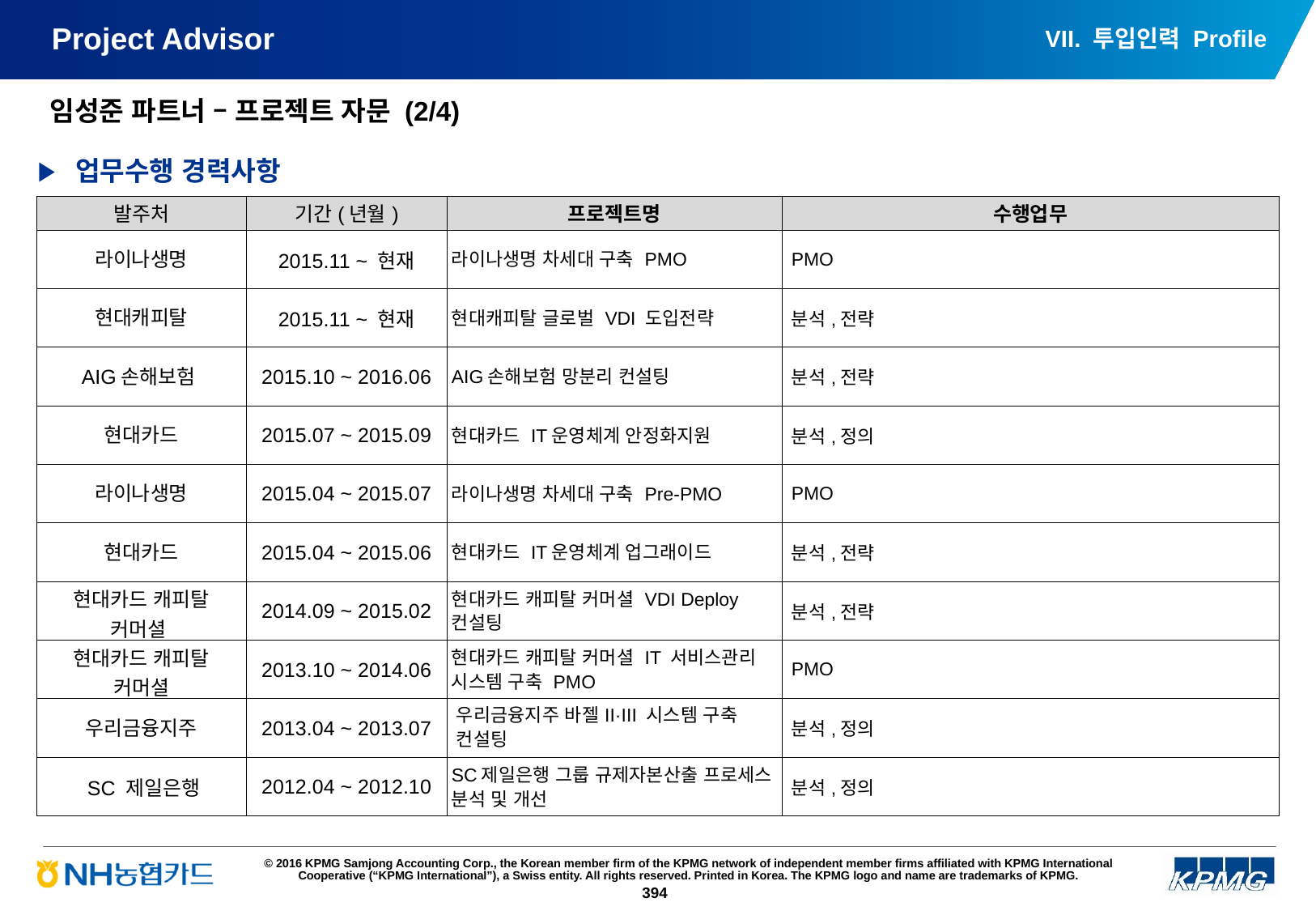

VII. 투입인력 Profile
# Project Advisor
임성준 파트너 – 프로젝트 자문 (2/4)
업무수행 경력사항
| 발주처 | 기간(년월) | 프로젝트명 | 수행업무 |
| --- | --- | --- | --- |
| 라이나생명 | 2015.11 ~ 현재 | 라이나생명 차세대 구축 PMO | PMO |
| 현대캐피탈 | 2015.11 ~ 현재 | 현대캐피탈 글로벌 VDI 도입전략 | 분석,전략 |
| AIG손해보험 | 2015.10 ~ 2016.06 | AIG손해보험 망분리 컨설팅 | 분석,전략 |
| 현대카드 | 2015.07 ~ 2015.09 | 현대카드 IT운영체계 안정화지원 | 분석,정의 |
| 라이나생명 | 2015.04 ~ 2015.07 | 라이나생명 차세대 구축 Pre-PMO | PMO |
| 현대카드 | 2015.04 ~ 2015.06 | 현대카드 IT운영체계 업그래이드 | 분석,전략 |
| 현대카드 캐피탈 커머셜 | 2014.09 ~ 2015.02 | 현대카드 캐피탈 커머셜 VDI Deploy 컨설팅 | 분석,전략 |
| 현대카드 캐피탈 커머셜 | 2013.10 ~ 2014.06 | 현대카드 캐피탈 커머셜 IT 서비스관리 시스템 구축 PMO | PMO |
| 우리금융지주 | 2013.04 ~ 2013.07 | 우리금융지주 바젤II·III 시스템 구축 컨설팅 | 분석,정의 |
| SC 제일은행 | 2012.04 ~ 2012.10 | SC제일은행 그룹 규제자본산출 프로세스 분석 및 개선 | 분석,정의 |